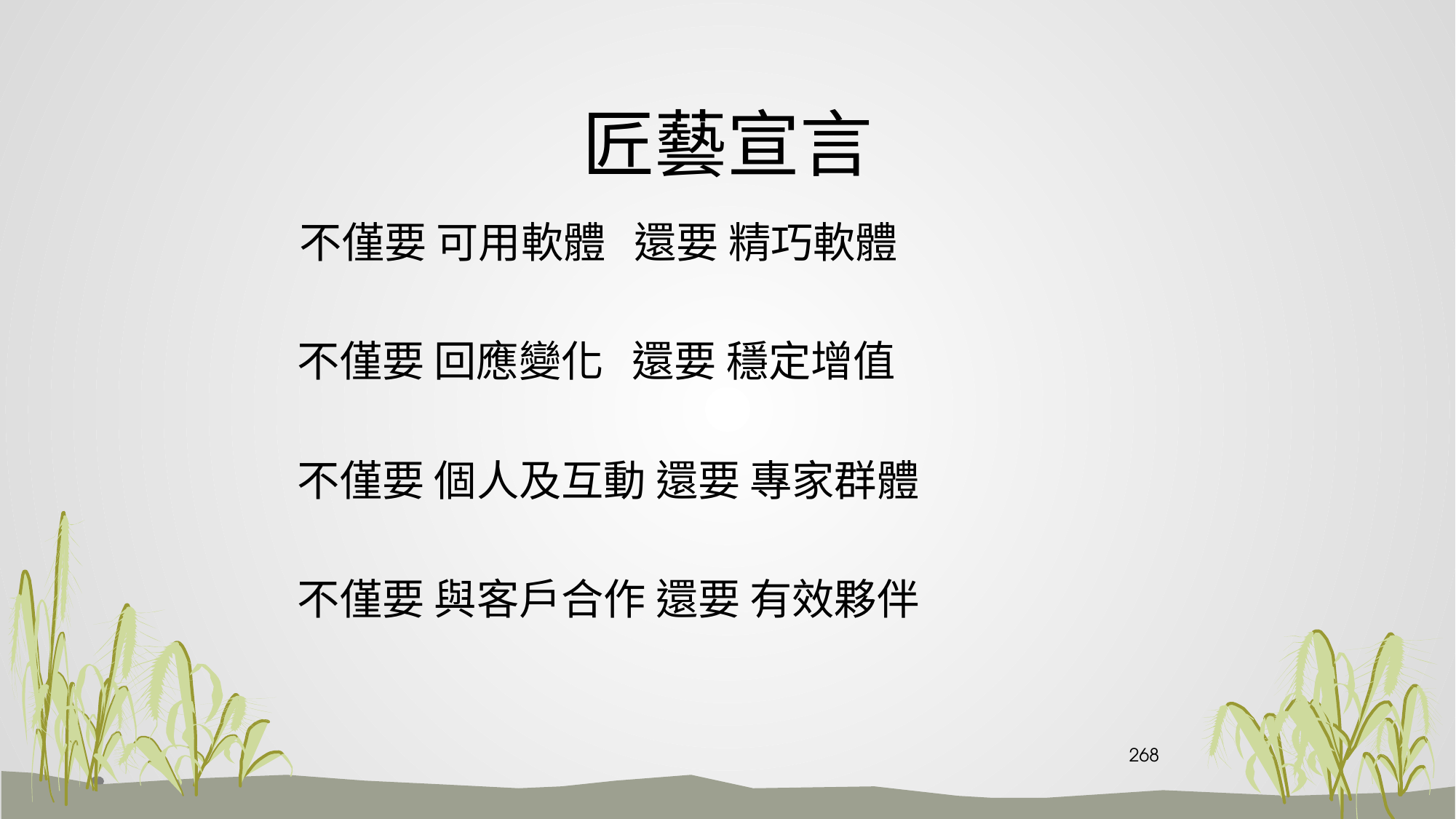

# 匠藝宣言
            不僅要 可用軟體   還要 精巧軟體

          不僅要 回應變化   還要 穩定增值

          不僅要 個人及互動 還要 專家群體

          不僅要 與客戶合作 還要 有效夥伴
268